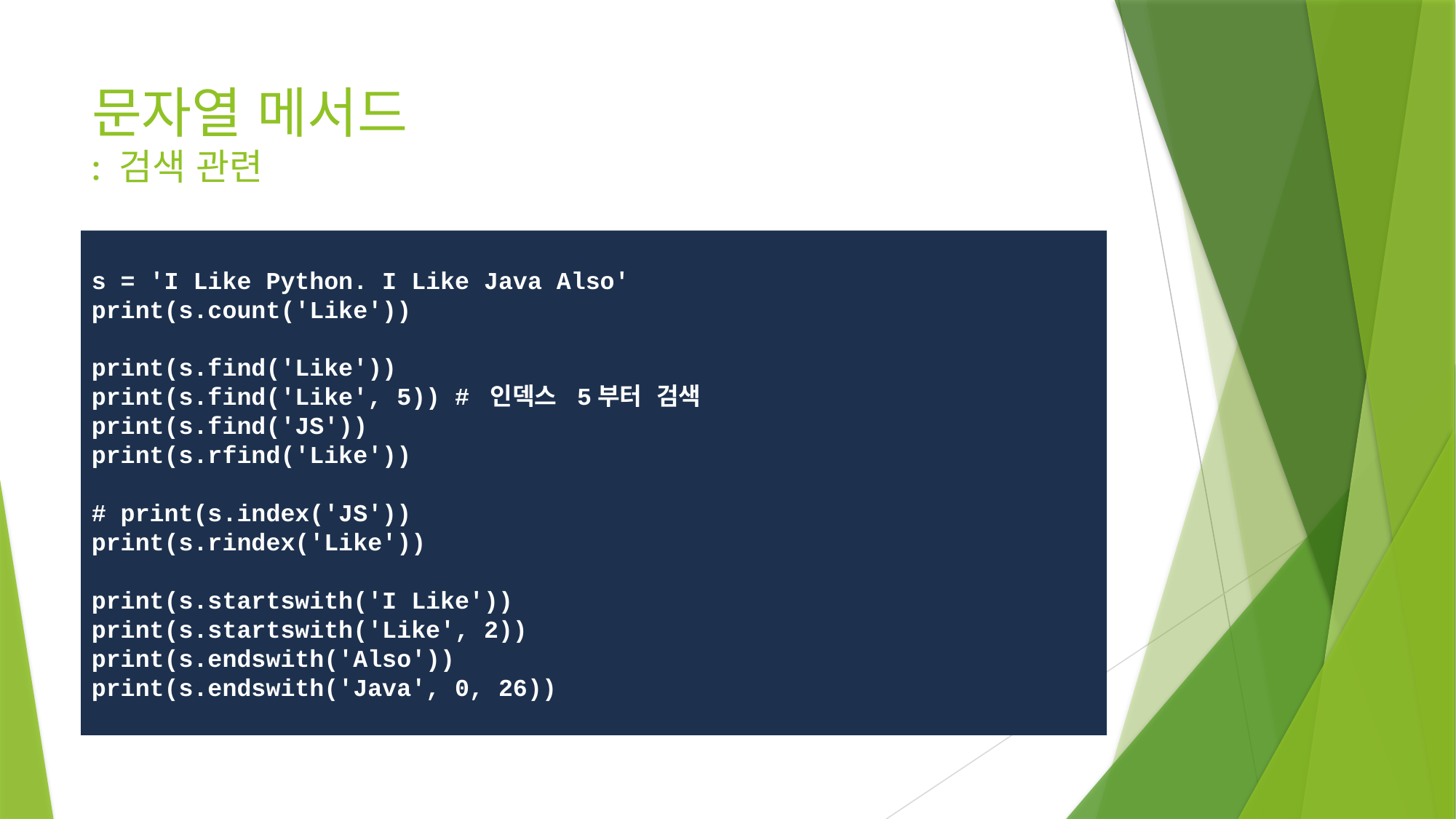

# 문자열 메서드 : 검색 관련

s = 'I Like Python. I Like Java Also'
print(s.count('Like'))
print(s.find('Like'))
print(s.find('Like', 5)) # 인덱스 5부터 검색
print(s.find('JS'))
print(s.rfind('Like'))
# print(s.index('JS'))
print(s.rindex('Like'))
print(s.startswith('I Like'))
print(s.startswith('Like', 2))
print(s.endswith('Also'))
print(s.endswith('Java', 0, 26))